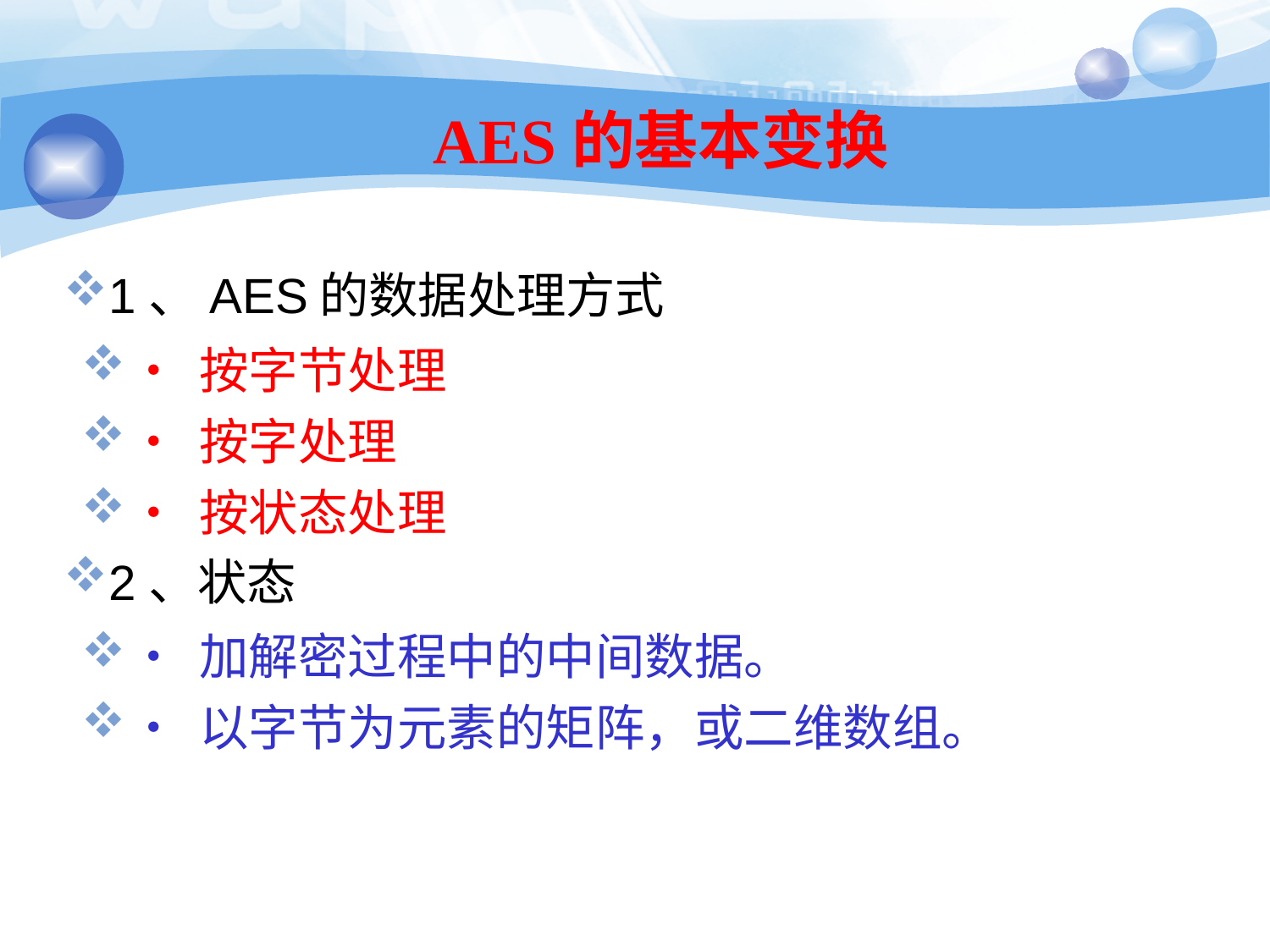

29
# AES的基本变换
1、AES的数据处理方式
•按字节处理
•按字处理
•按状态处理
2、状态
•加解密过程中的中间数据。
•以字节为元素的矩阵，或二维数组。